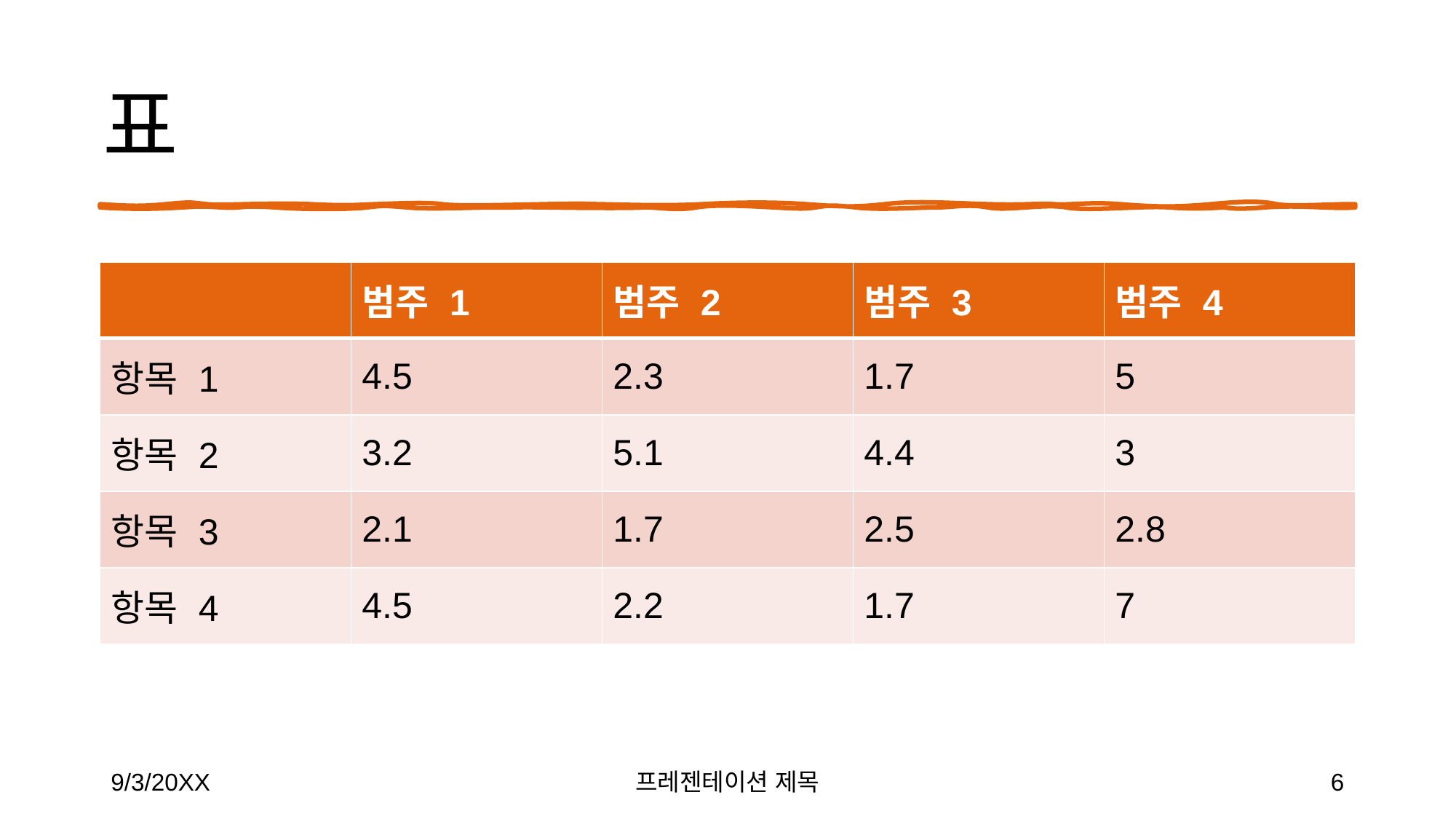

# 표
|  | 범주 1 | 범주 2 | 범주 3 | 범주 4 |
| --- | --- | --- | --- | --- |
| 항목 1 | 4.5 | 2.3 | 1.7 | 5 |
| 항목 2 | 3.2 | 5.1 | 4.4 | 3 |
| 항목 3 | 2.1 | 1.7 | 2.5 | 2.8 |
| 항목 4 | 4.5 | 2.2 | 1.7 | 7 |
9/3/20XX
프레젠테이션 제목
6